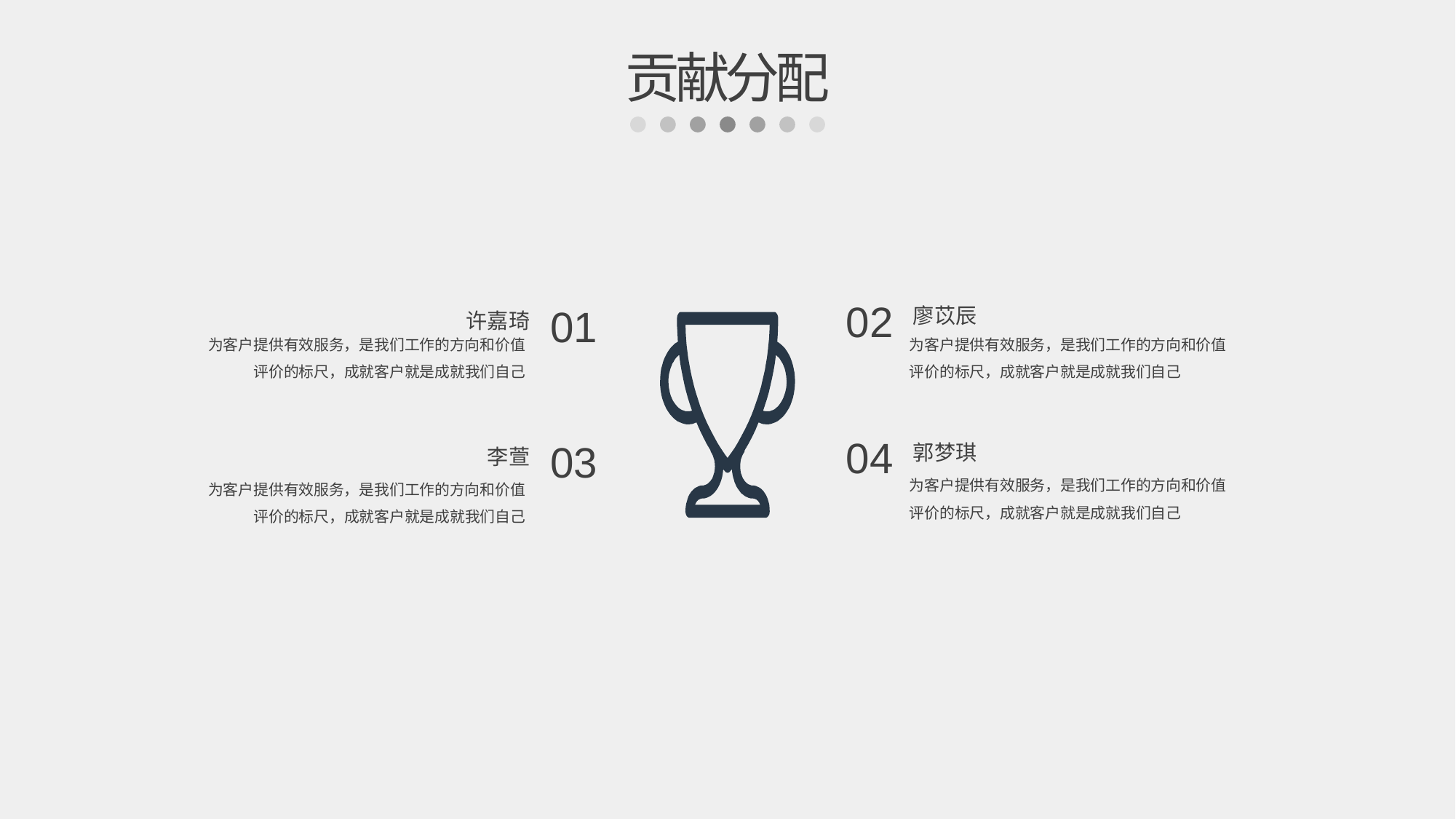

贡献分配
廖苡辰
02
为客户提供有效服务，是我们工作的方向和价值评价的标尺，成就客户就是成就我们自己
许嘉琦
01
为客户提供有效服务，是我们工作的方向和价值评价的标尺，成就客户就是成就我们自己

郭梦琪
04
为客户提供有效服务，是我们工作的方向和价值评价的标尺，成就客户就是成就我们自己
李萱
03
为客户提供有效服务，是我们工作的方向和价值评价的标尺，成就客户就是成就我们自己